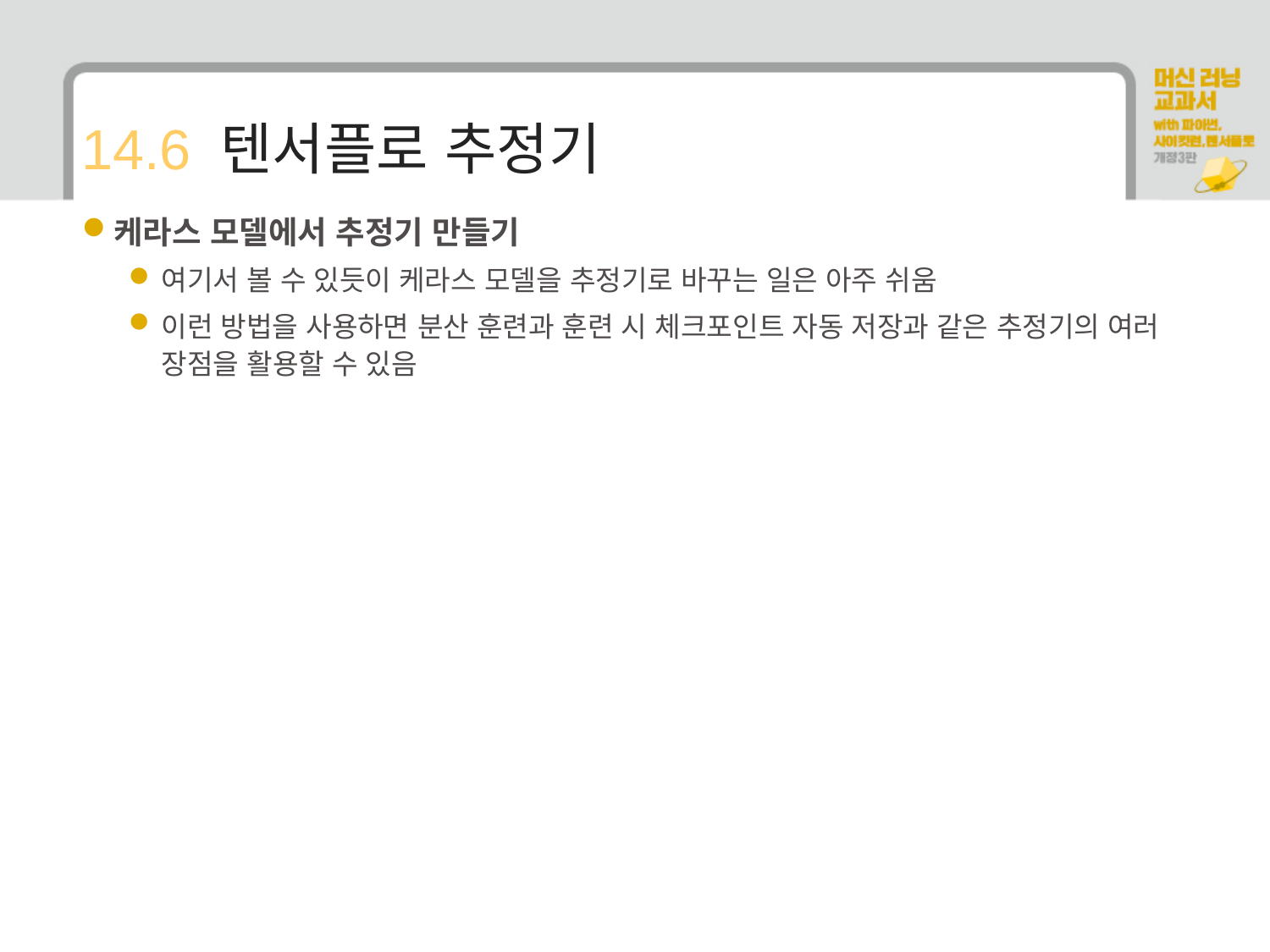

# 14.6 텐서플로 추정기
케라스 모델에서 추정기 만들기
여기서 볼 수 있듯이 케라스 모델을 추정기로 바꾸는 일은 아주 쉬움
이런 방법을 사용하면 분산 훈련과 훈련 시 체크포인트 자동 저장과 같은 추정기의 여러 장점을 활용할 수 있음